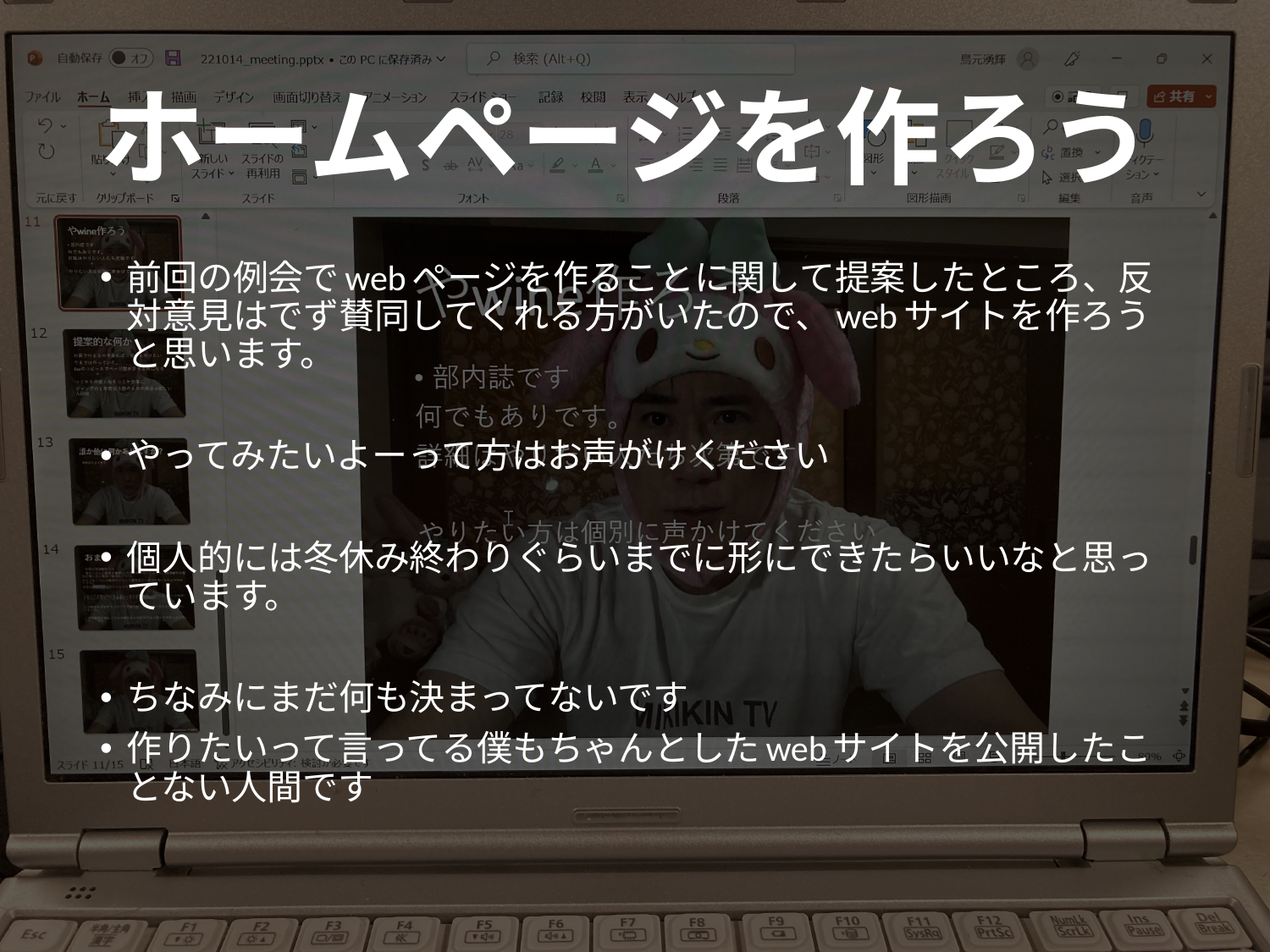

# ホームページを作ろう
前回の例会でwebページを作ることに関して提案したところ、反対意見はでず賛同してくれる方がいたので、webサイトを作ろうと思います。

やってみたいよーって方はお声がけください

個人的には冬休み終わりぐらいまでに形にできたらいいなと思っています。

ちなみにまだ何も決まってないです
作りたいって言ってる僕もちゃんとしたwebサイトを公開したことない人間です